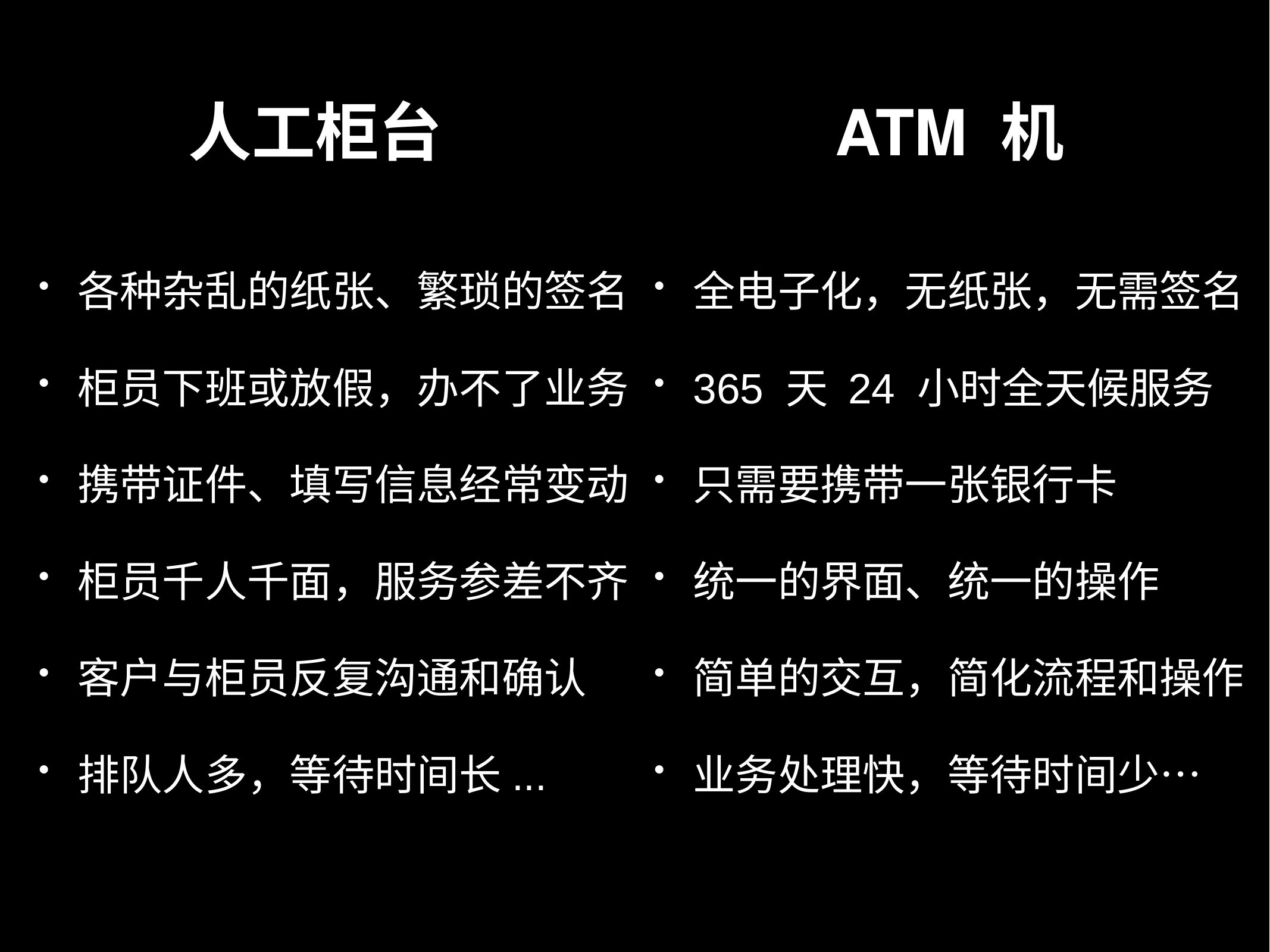

人工柜台
ATM 机
全电子化，无纸张，无需签名
365 天 24 小时全天候服务
只需要携带一张银行卡
统一的界面、统一的操作
简单的交互，简化流程和操作
业务处理快，等待时间少…
各种杂乱的纸张、繁琐的签名
柜员下班或放假，办不了业务
携带证件、填写信息经常变动
柜员千人千面，服务参差不齐
客户与柜员反复沟通和确认
排队人多，等待时间长...